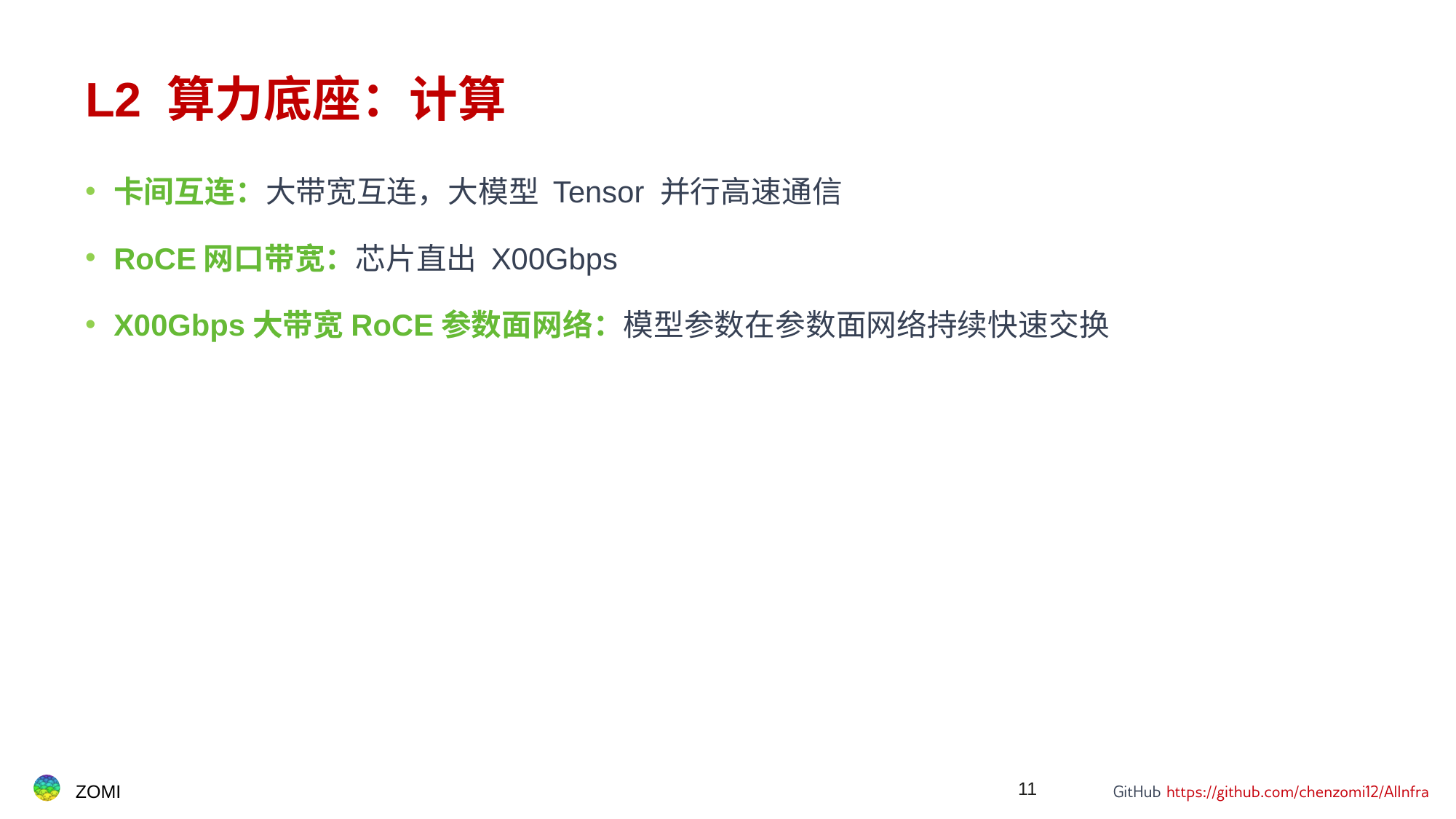

# L2 算力底座：计算
卡间互连：大带宽互连，大模型 Tensor 并行高速通信
RoCE网口带宽：芯片直出 X00Gbps
X00Gbps大带宽RoCE参数面网络：模型参数在参数面网络持续快速交换